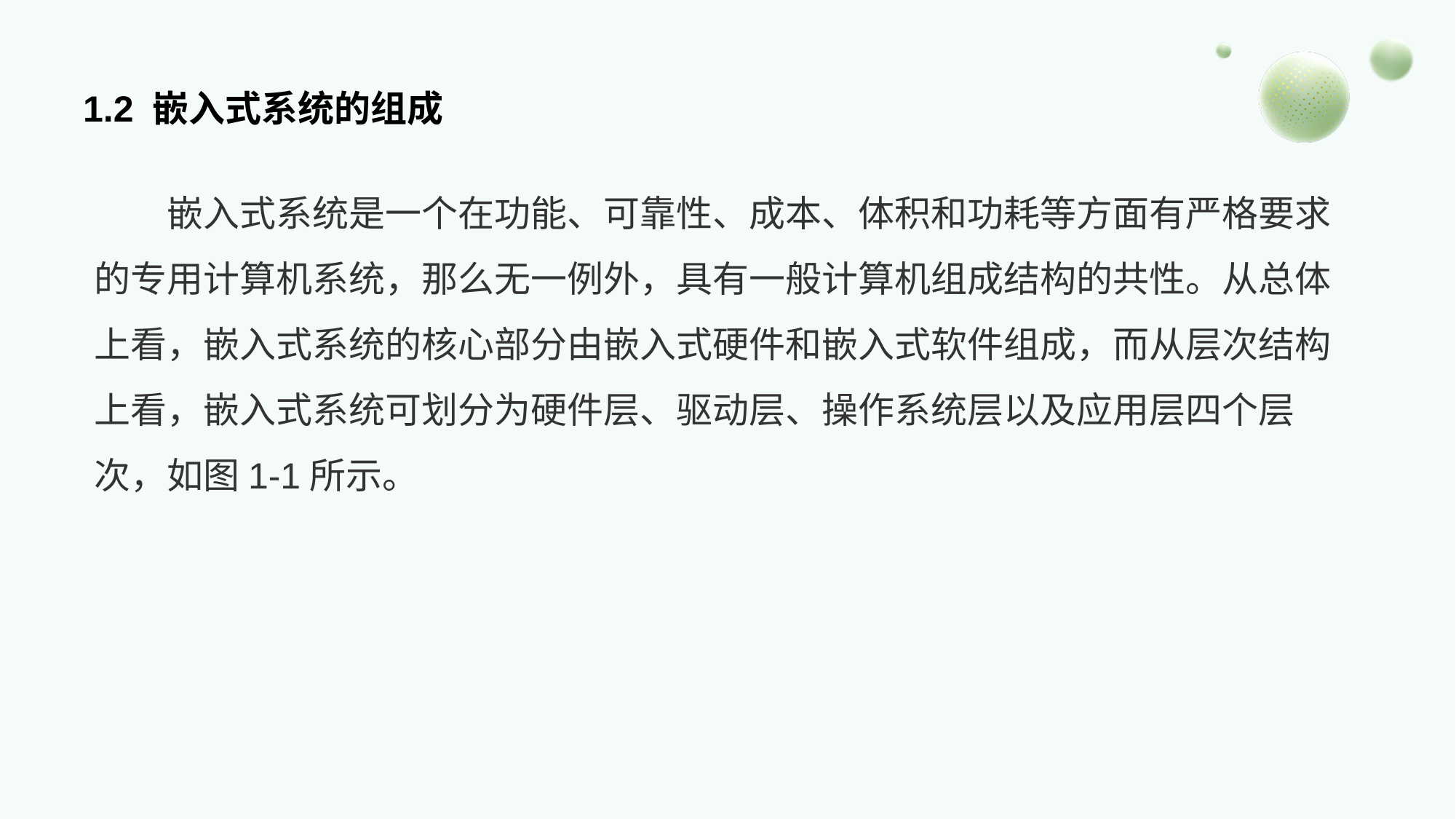

# 1.2 嵌入式系统的组成
嵌入式系统是一个在功能、可靠性、成本、体积和功耗等方面有严格要求的专用计算机系统，那么无一例外，具有一般计算机组成结构的共性。从总体上看，嵌入式系统的核心部分由嵌入式硬件和嵌入式软件组成，而从层次结构上看，嵌入式系统可划分为硬件层、驱动层、操作系统层以及应用层四个层次，如图1-1所示。